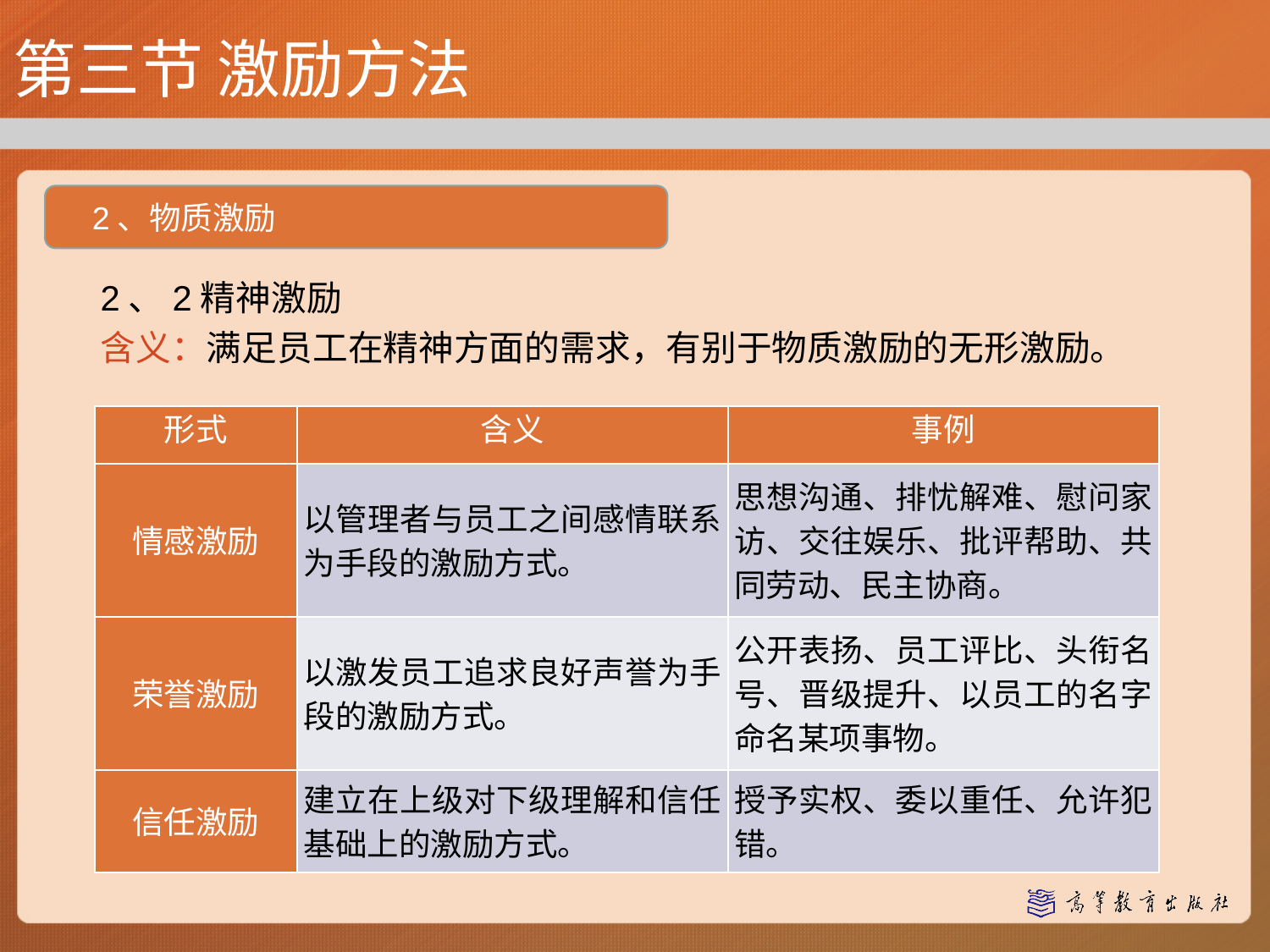

第三节 激励方法
2、物质激励
2、2精神激励
含义：满足员工在精神方面的需求，有别于物质激励的无形激励。
| 形式 | 含义 | 事例 |
| --- | --- | --- |
| 情感激励 | 以管理者与员工之间感情联系为手段的激励方式。 | 思想沟通、排忧解难、慰问家访、交往娱乐、批评帮助、共同劳动、民主协商。 |
| 荣誉激励 | 以激发员工追求良好声誉为手段的激励方式。 | 公开表扬、员工评比、头衔名号、晋级提升、以员工的名字命名某项事物。 |
| 信任激励 | 建立在上级对下级理解和信任基础上的激励方式。 | 授予实权、委以重任、允许犯错。 |